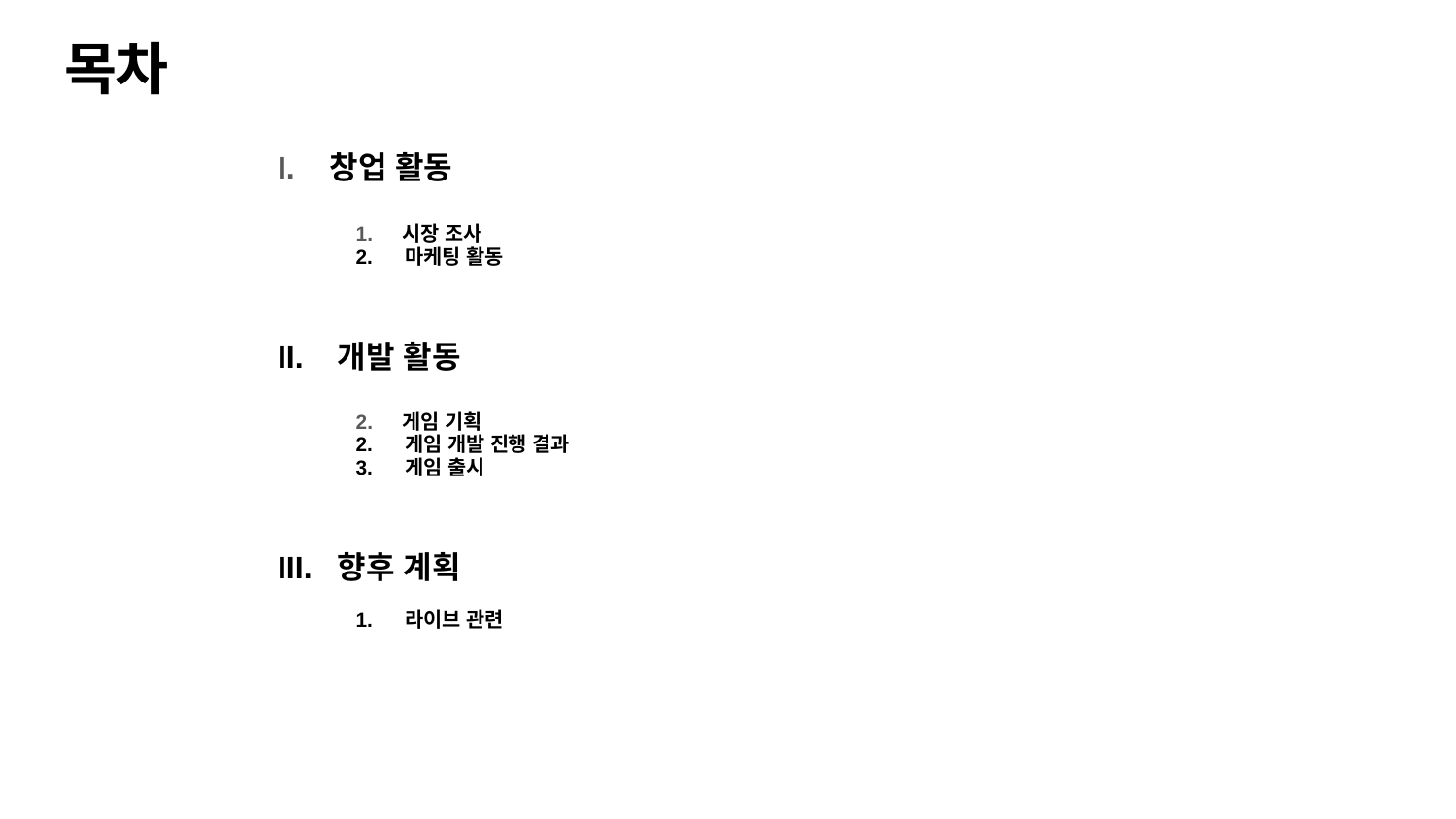

# 목차
창업 활동
시장 조사
2.     마케팅 활동
II.   개발 활동
게임 기획
2.     게임 개발 진행 결과
3.     게임 출시
III.  향후 계획
1.     라이브 관련